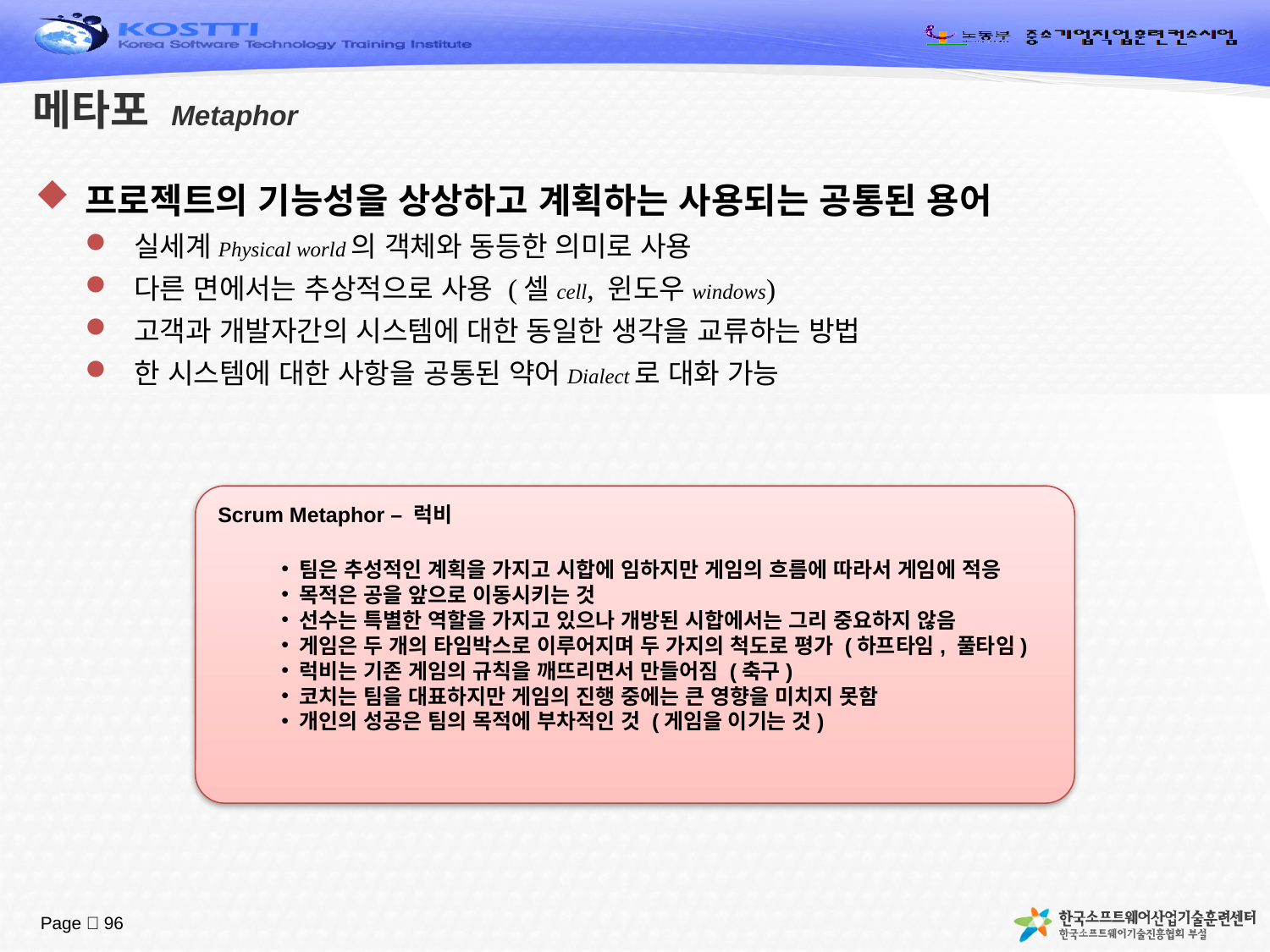

# 메타포 Metaphor
프로젝트의 기능성을 상상하고 계획하는 사용되는 공통된 용어
실세계Physical world의 객체와 동등한 의미로 사용
다른 면에서는 추상적으로 사용 (셀cell, 윈도우windows)
고객과 개발자간의 시스템에 대한 동일한 생각을 교류하는 방법
한 시스템에 대한 사항을 공통된 약어Dialect로 대화 가능
Scrum Metaphor – 럭비

 팀은 추성적인 계획을 가지고 시합에 임하지만 게임의 흐름에 따라서 게임에 적응
 목적은 공을 앞으로 이동시키는 것
 선수는 특별한 역할을 가지고 있으나 개방된 시합에서는 그리 중요하지 않음
 게임은 두 개의 타임박스로 이루어지며 두 가지의 척도로 평가 (하프타임, 풀타임)
 럭비는 기존 게임의 규칙을 깨뜨리면서 만들어짐 (축구)
 코치는 팀을 대표하지만 게임의 진행 중에는 큰 영향을 미치지 못함
 개인의 성공은 팀의 목적에 부차적인 것 (게임을 이기는 것)